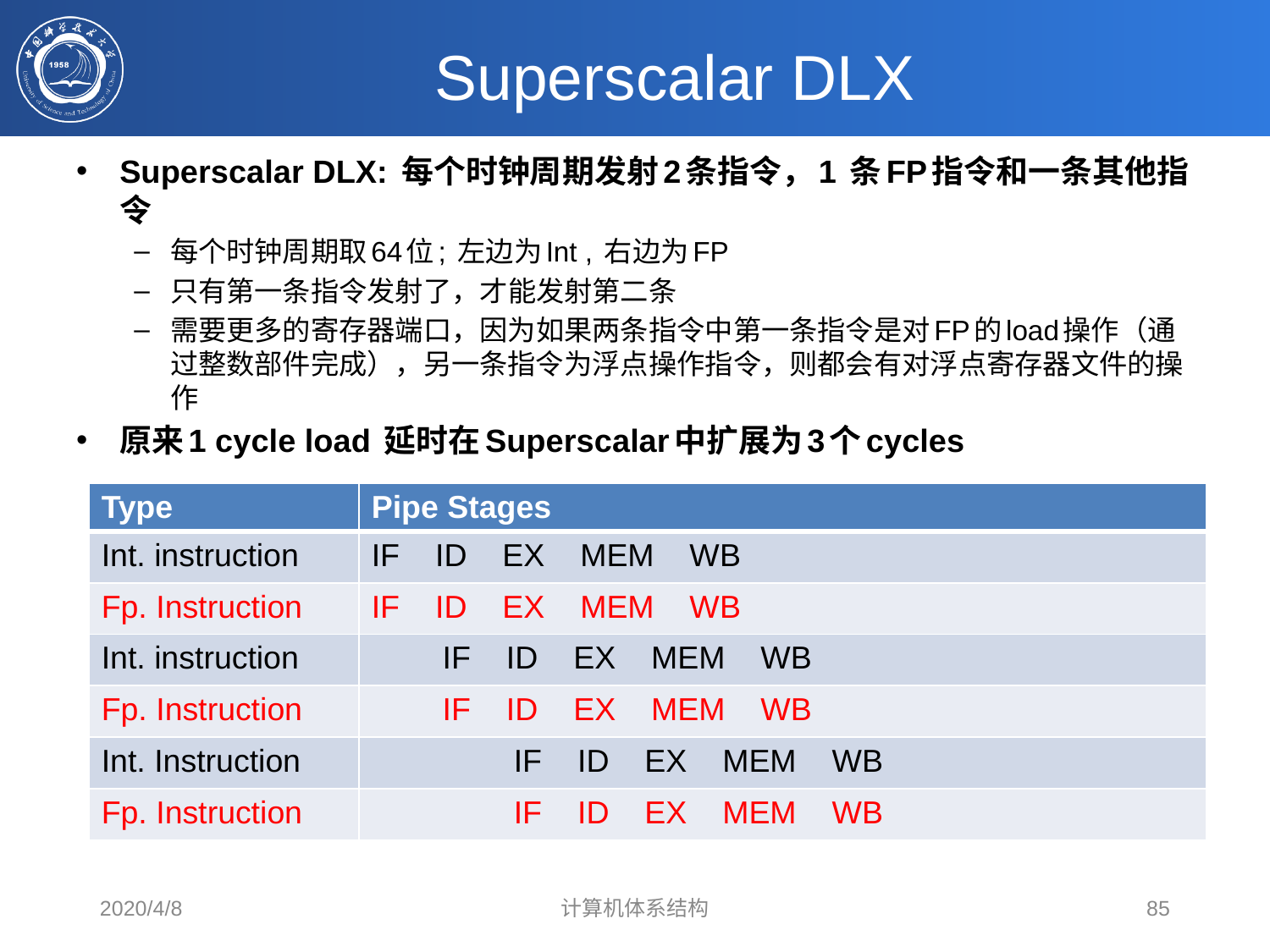

# Superscalar DLX

Superscalar DLX: 每个时钟周期发射2条指令，1 条FP指令和一条其他指令
每个时钟周期取64位; 左边为Int , 右边为FP
只有第一条指令发射了，才能发射第二条
需要更多的寄存器端口，因为如果两条指令中第一条指令是对FP的load操作（通过整数部件完成），另一条指令为浮点操作指令，则都会有对浮点寄存器文件的操作
原来1 cycle load 延时在Superscalar中扩展为3个cycles

| Type | Pipe Stages |
| --- | --- |
| Int. instruction | IF ID EX MEM WB |
| Fp. Instruction | IF ID EX MEM WB |
| Int. instruction | IF ID EX MEM WB |
| Fp. Instruction | IF ID EX MEM WB |
| Int. Instruction | IF ID EX MEM WB |
| Fp. Instruction | IF ID EX MEM WB |
2020/4/8
计算机体系结构
85